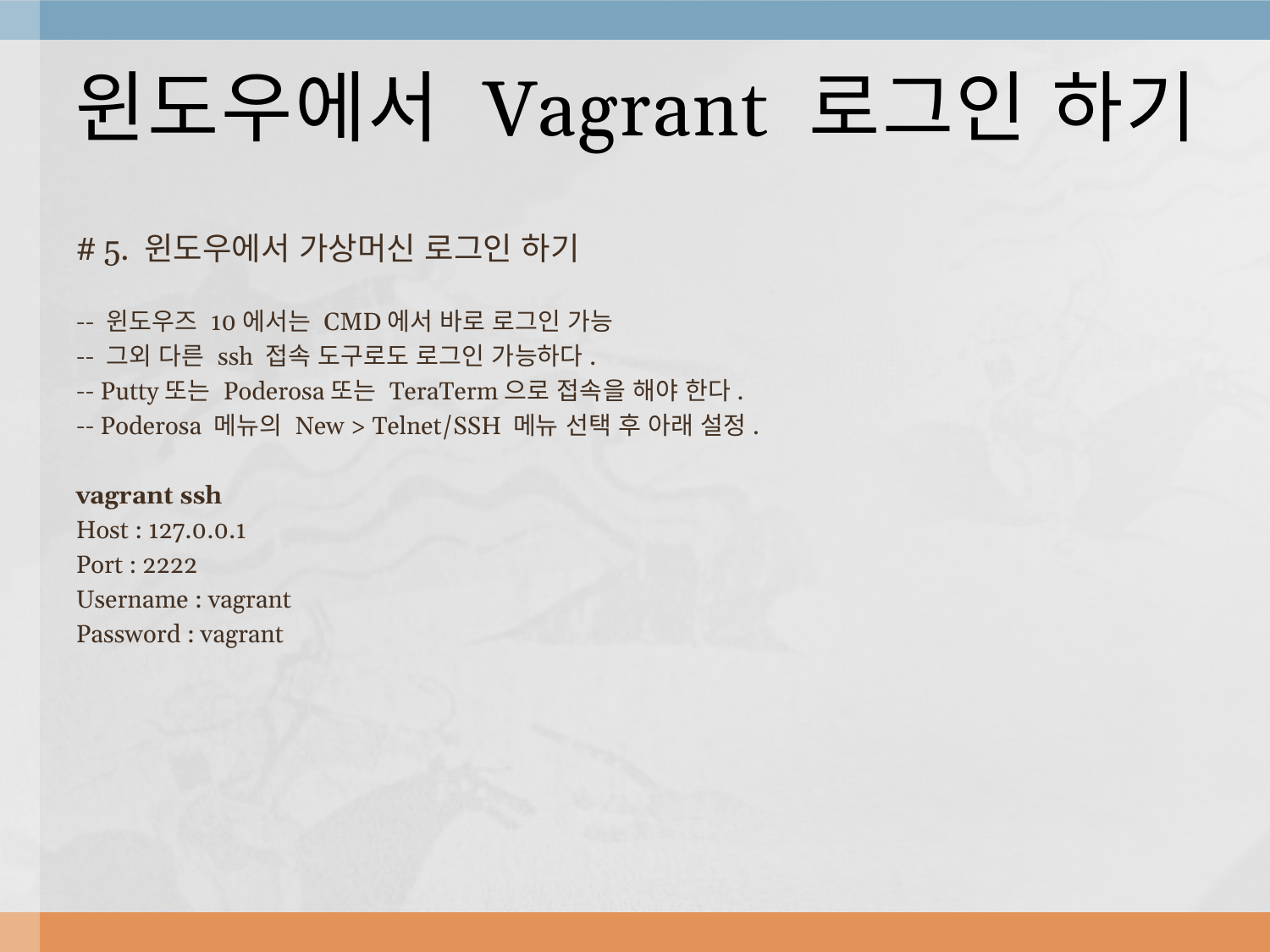

# 윈도우에서 Vagrant 로그인 하기
# 5. 윈도우에서 가상머신 로그인 하기

-- 윈도우즈 10에서는 CMD에서 바로 로그인 가능
-- 그외 다른 ssh 접속 도구로도 로그인 가능하다.
-- Putty또는 Poderosa또는 TeraTerm으로 접속을 해야 한다.
-- Poderosa 메뉴의 New > Telnet/SSH 메뉴 선택 후 아래 설정.

vagrant ssh
Host : 127.0.0.1
Port : 2222
Username : vagrant
Password : vagrant